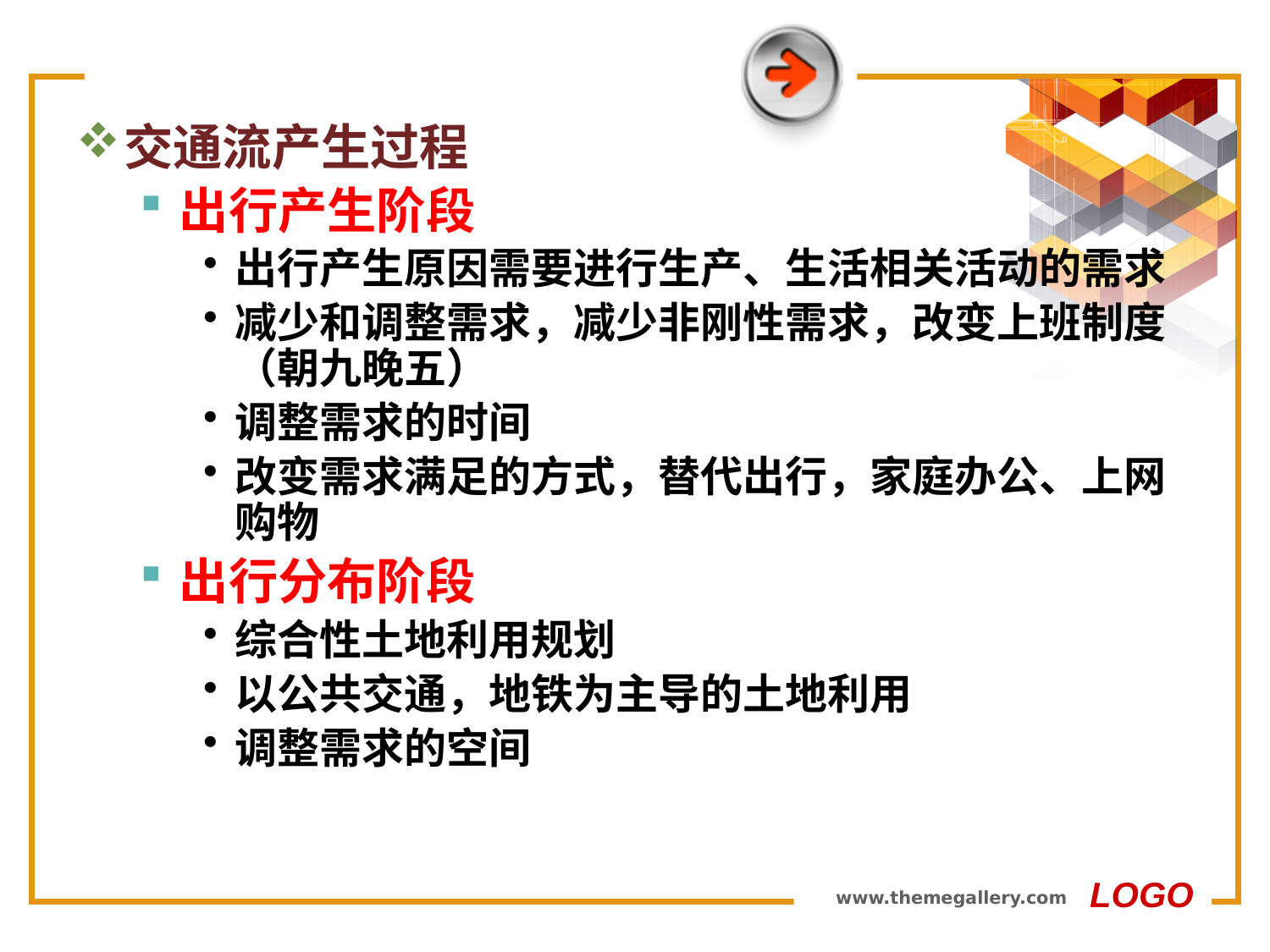

#
交通流产生过程
出行产生阶段
出行产生原因需要进行生产、生活相关活动的需求
减少和调整需求，减少非刚性需求，改变上班制度（朝九晚五）
调整需求的时间
改变需求满足的方式，替代出行，家庭办公、上网购物
出行分布阶段
综合性土地利用规划
以公共交通，地铁为主导的土地利用
调整需求的空间
LOGO
www.themegallery.com